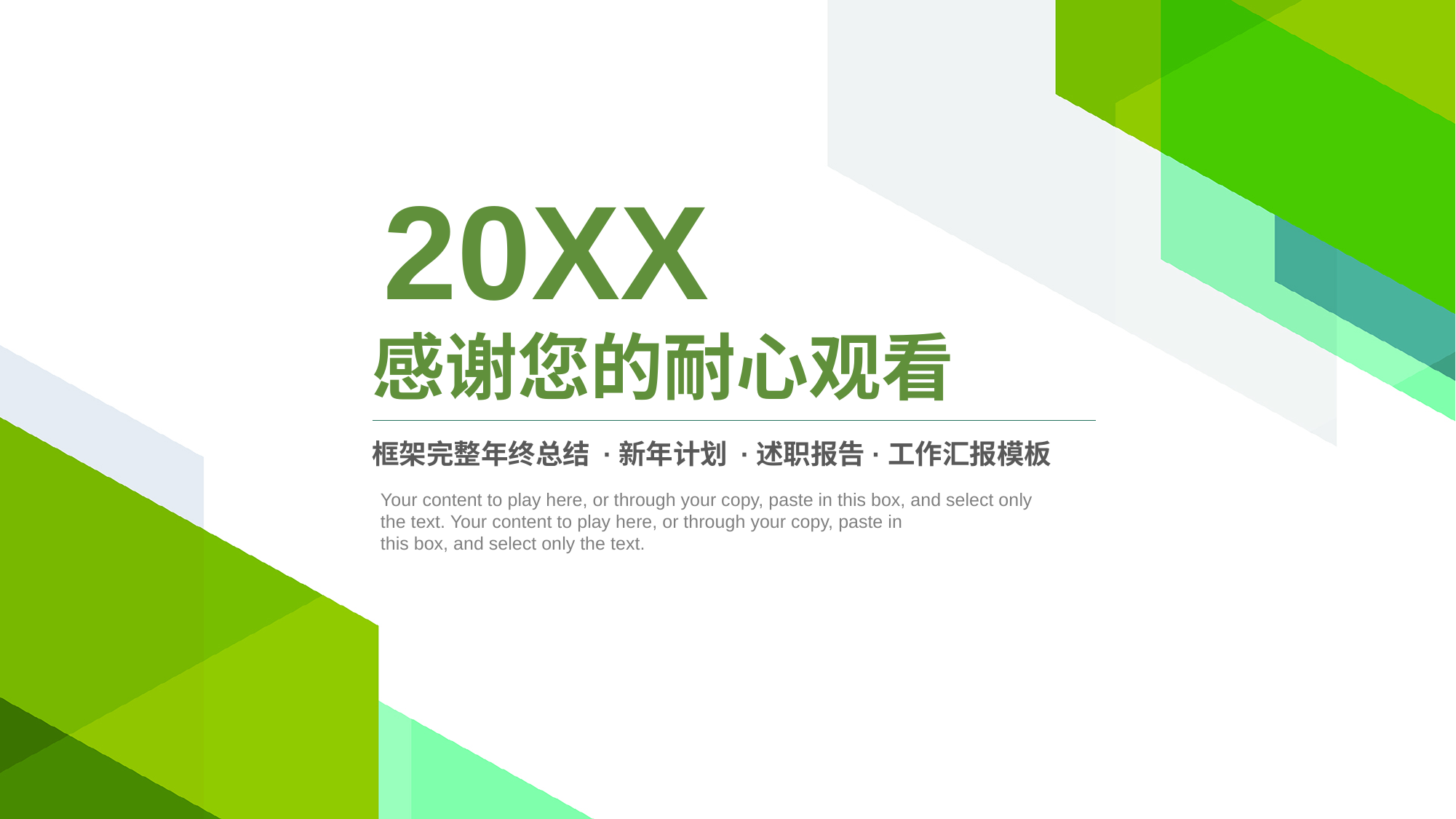

20XX
感谢您的耐心观看
框架完整年终总结 ·新年计划 ·述职报告·工作汇报模板
Your content to play here, or through your copy, paste in this box, and select only
the text. Your content to play here, or through your copy, paste in
this box, and select only the text.